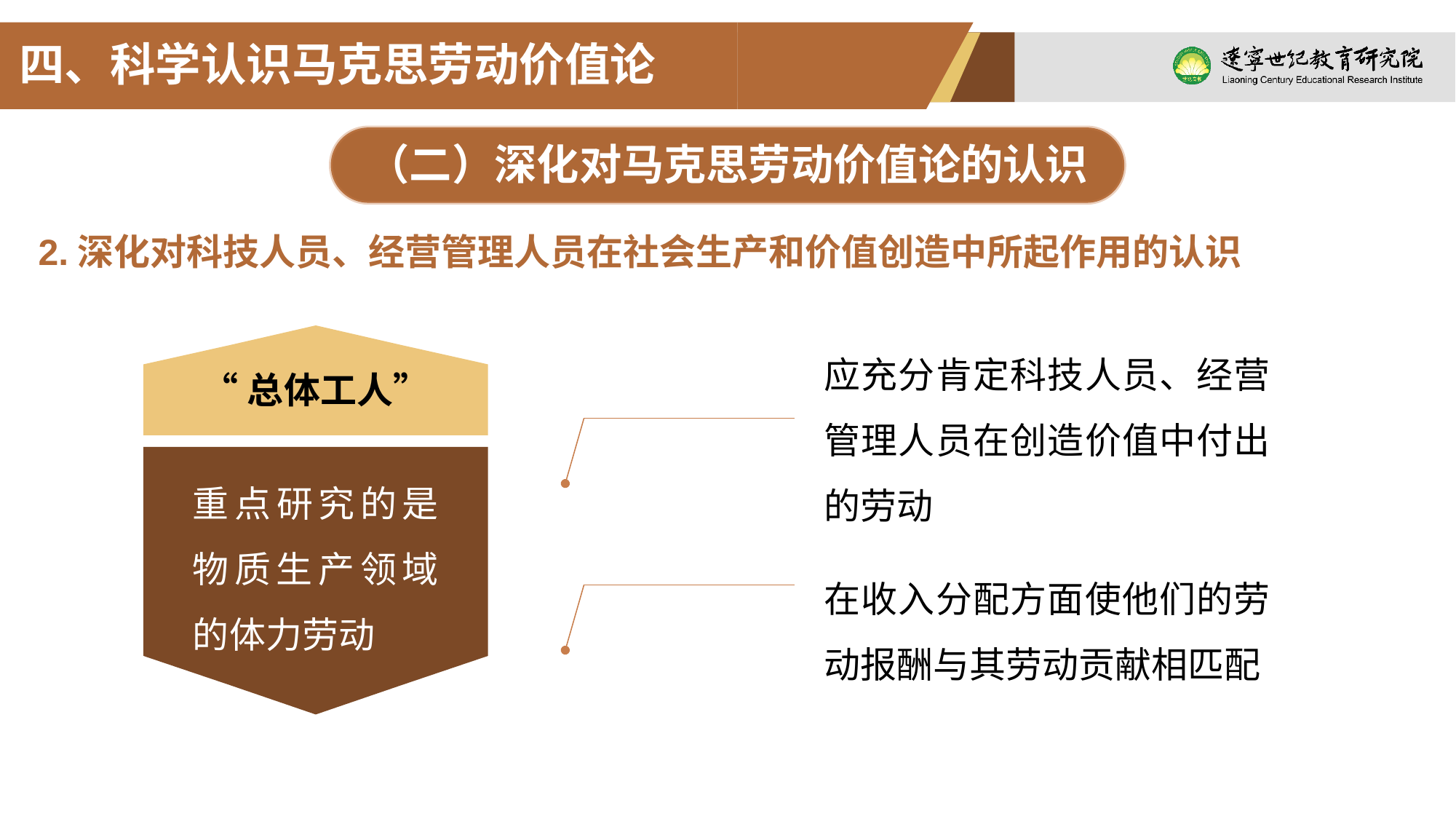

四、科学认识马克思劳动价值论
（二）深化对马克思劳动价值论的认识
2.深化对科技人员、经营管理人员在社会生产和价值创造中所起作用的认识
应充分肯定科技人员、经营管理人员在创造价值中付出的劳动

“总体工人”
重点研究的是物质生产领域的体力劳动
在收入分配方面使他们的劳动报酬与其劳动贡献相匹配